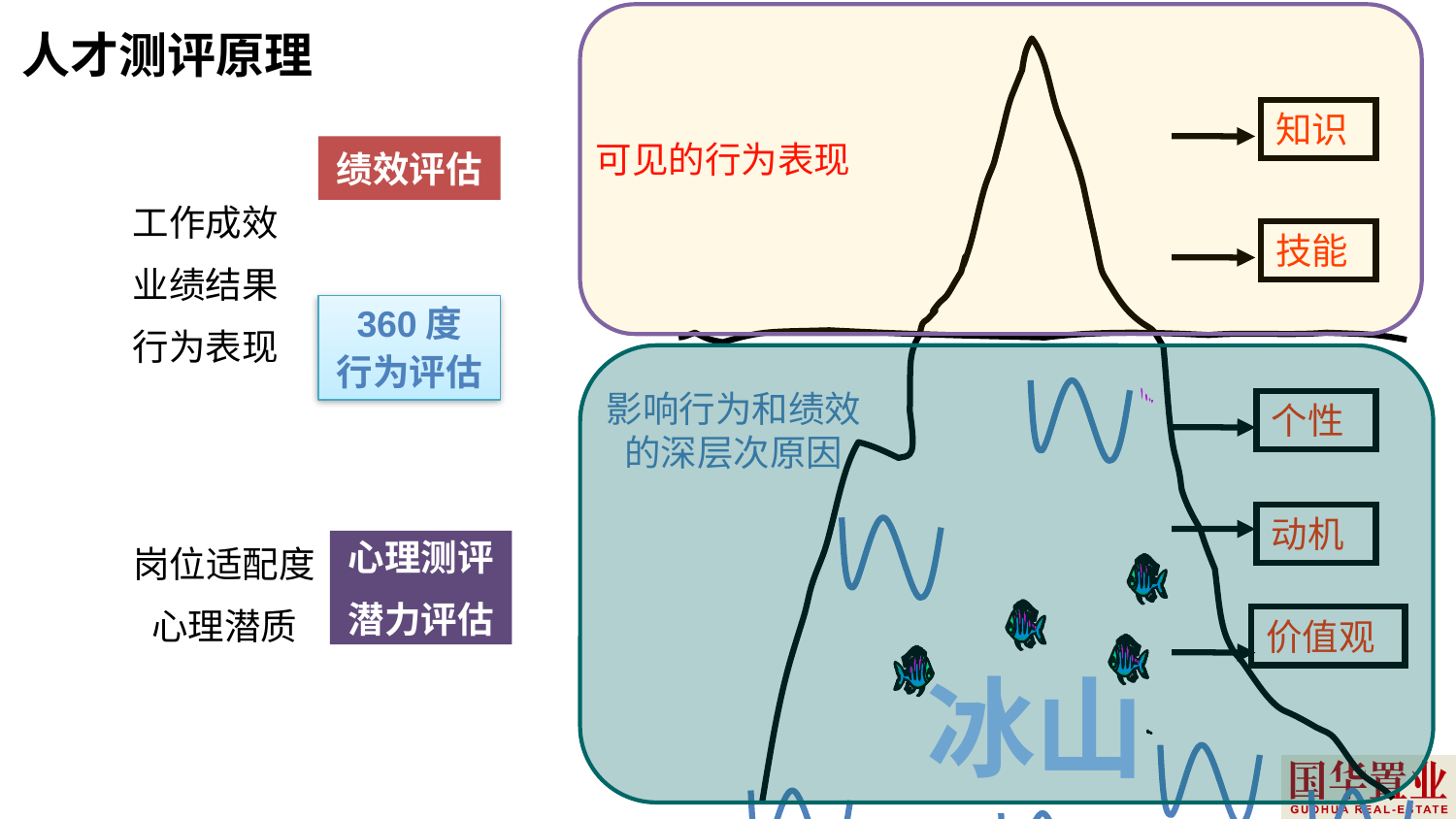

# 人才测评原理

知识
可见的行为表现

绩效评估
工作成效
业绩结果
行为表现
360度
行为评估
心理测评
潜力评估
岗位适配度
心理潜质
技能

影响行为和绩效的深层次原因

个性

动机

价值观

冰山